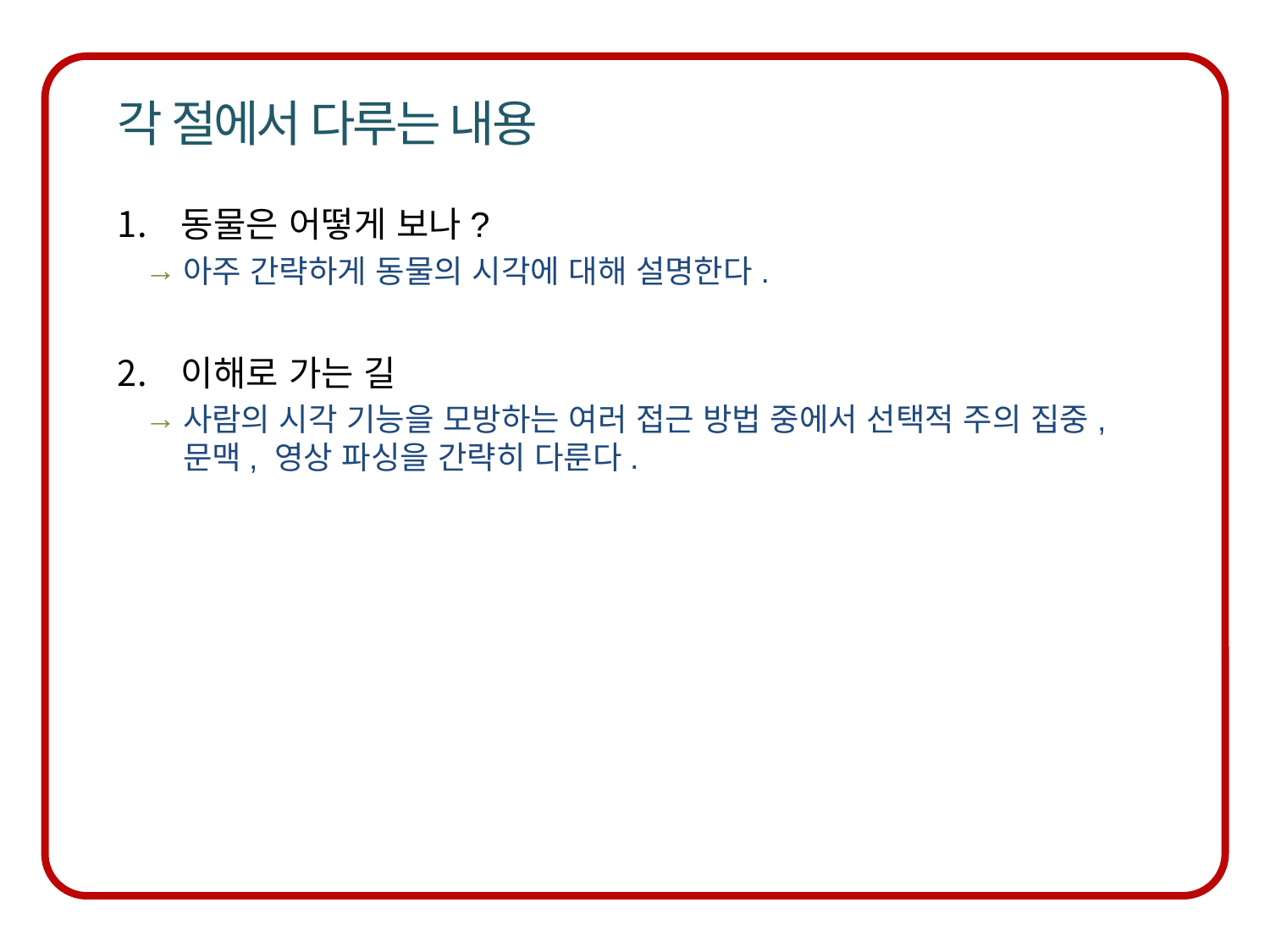

아주 간략하게 동물의 시각에 대해 설명한다.

사람의 시각 기능을 모방하는 여러 접근 방법 중에서 선택적 주의 집중, 문맥, 영상 파싱을 간략히 다룬다.
동물은 어떻게 보나?

이해로 가는 길